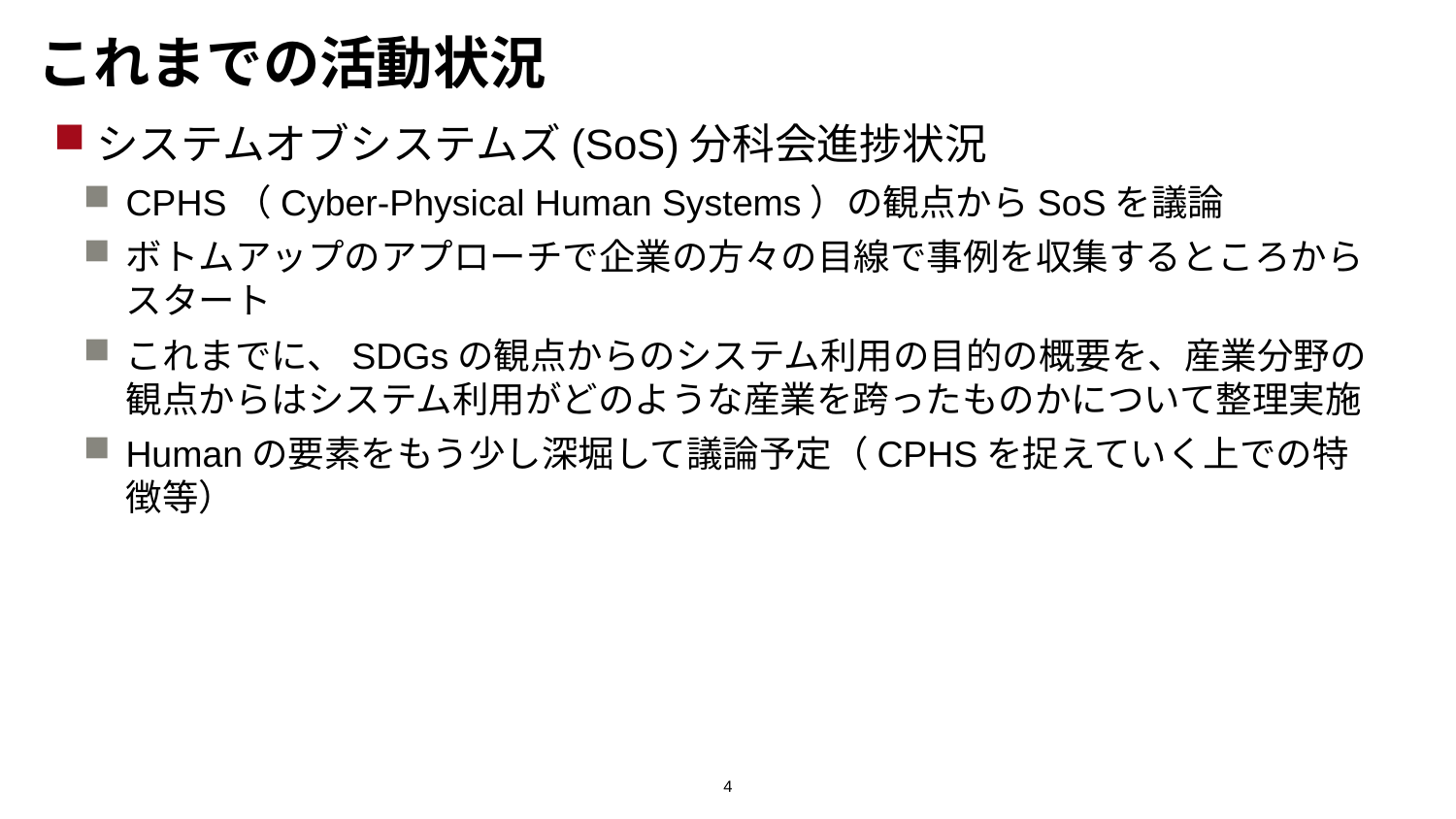

# これまでの活動状況
システムオブシステムズ(SoS)分科会進捗状況
CPHS（Cyber-Physical Human Systems）の観点からSoSを議論
ボトムアップのアプローチで企業の方々の目線で事例を収集するところからスタート
これまでに、SDGsの観点からのシステム利用の目的の概要を、産業分野の観点からはシステム利用がどのような産業を跨ったものかについて整理実施
Humanの要素をもう少し深堀して議論予定（CPHSを捉えていく上での特徴等）
4